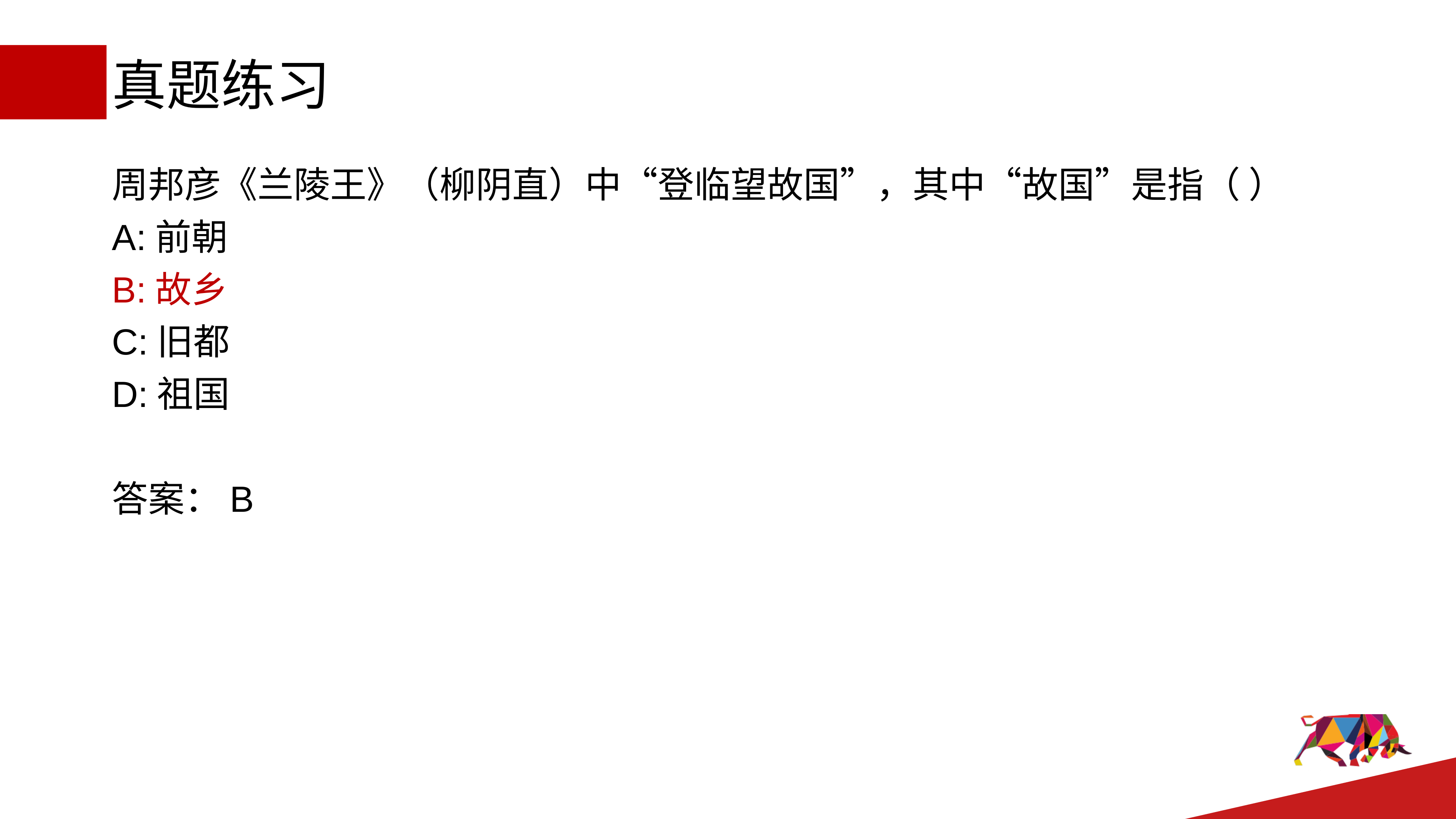

# 真题练习
周邦彦《兰陵王》（柳阴直）中“登临望故国”，其中“故国”是指（ ）
A:前朝
B:故乡
C:旧都
D:祖国

答案：B